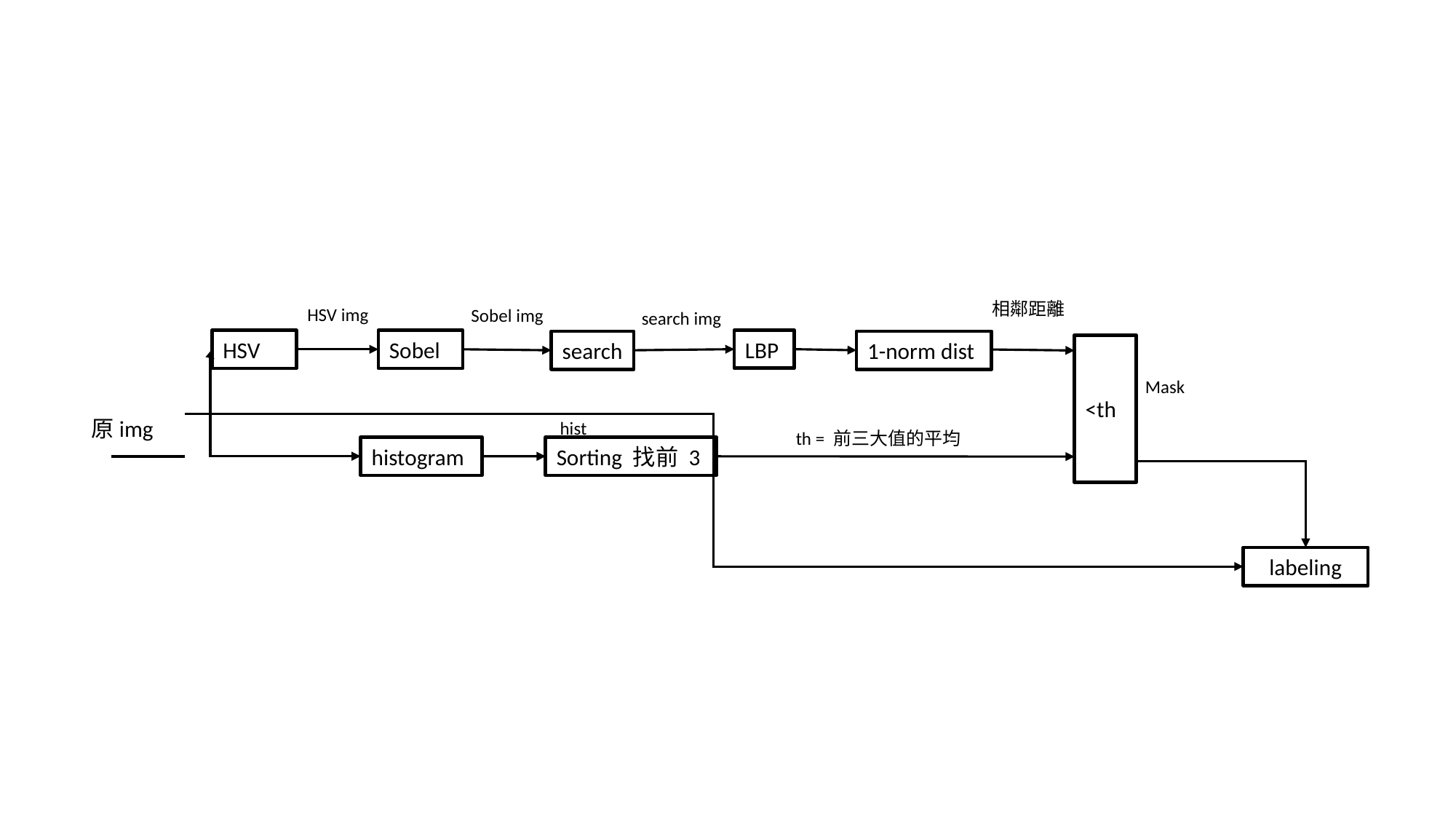

相鄰距離
HSV img
Sobel img
search img
LBP
HSV
Sobel
1-norm dist
search

<th

Mask
原img
hist
th = 前三大值的平均
histogram
Sorting 找前 3
labeling